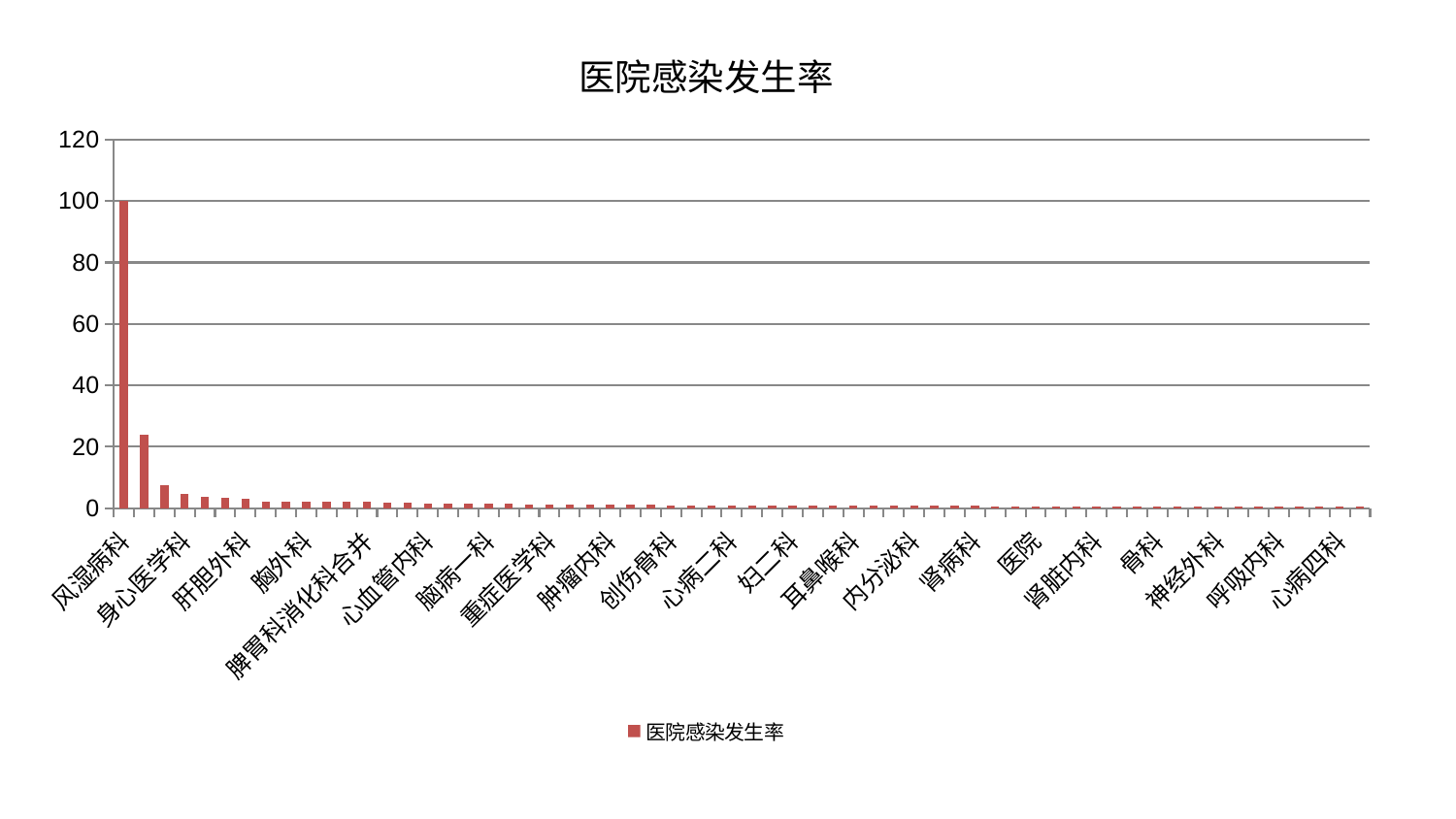

### Chart: 医院感染发生率

| Category | 医院感染发生率 |
|---|---|
| 风湿病科 | 100.0 |
| 眼科 | 23.80728841026309 |
| 男科 | 7.515455060940075 |
| 身心医学科 | 4.570463256166681 |
| 治未病中心 | 3.599819424213158 |
| 肝病科 | 3.5113896013116923 |
| 肝胆外科 | 3.1740323375776236 |
| 显微骨科 | 2.2883480133082217 |
| 关节骨科 | 2.2492277156527307 |
| 胸外科 | 2.1646980462061336 |
| 脾胃病科 | 2.1572068743189385 |
| 东区肾病科 | 2.028981319400037 |
| 脾胃科消化科合并 | 2.024472746763064 |
| 脑病二科 | 1.9633823375274198 |
| 推拿科 | 1.9446153830739898 |
| 心血管内科 | 1.5709333240874006 |
| 康复科 | 1.5407564295123217 |
| 皮肤科 | 1.504609262307774 |
| 脑病一科 | 1.479040171026236 |
| 肛肠科 | 1.3916046454179913 |
| 妇科妇二科合并 | 1.343948987387697 |
| 重症医学科 | 1.2982869176288054 |
| 美容皮肤科 | 1.1817697990584062 |
| 口腔科 | 1.1806940993507786 |
| 肿瘤内科 | 1.1761568624698118 |
| 神经内科 | 1.1178364933334672 |
| 乳腺甲状腺外科 | 1.0776198161800319 |
| 创伤骨科 | 1.0438258475396949 |
| 泌尿外科 | 1.0207644937118998 |
| 小儿骨科 | 0.9758741388396588 |
| 心病二科 | 0.9487891008943071 |
| 运动损伤骨科 | 0.9122203729742422 |
| 老年医学科 | 0.9025970273877899 |
| 妇二科 | 0.8452949587757216 |
| 脊柱骨科 | 0.8437762219239454 |
| 心病三科 | 0.8349591671092329 |
| 耳鼻喉科 | 0.8338421426915531 |
| 中医经典科 | 0.8211908242089685 |
| 消化内科 | 0.814792756982523 |
| 内分泌科 | 0.8105153570144158 |
| 小儿推拿科 | 0.8029088176217146 |
| 心病一科 | 0.8006962512594423 |
| 肾病科 | 0.7698352275316269 |
| 普通外科 | 0.7189285721790613 |
| 周围血管科 | 0.7156584686748277 |
| 医院 | 0.7151795809641549 |
| 东区重症医学科 | 0.7139212045201302 |
| 血液科 | 0.6972405604899363 |
| 肾脏内科 | 0.6926045302880797 |
| 产科 | 0.6910576583663383 |
| 针灸科 | 0.6527816470914097 |
| 骨科 | 0.6016174934467632 |
| 中医外治中心 | 0.6015168612489846 |
| 综合内科 | 0.5932373558298606 |
| 神经外科 | 0.5771491797072971 |
| 儿科 | 0.5742618034953688 |
| 微创骨科 | 0.5721910838947583 |
| 呼吸内科 | 0.5502780903887308 |
| 妇科 | 0.5464302292095123 |
| 脑病三科 | 0.5435806643602088 |
| 心病四科 | 0.5424419856597753 |
| 西区重症医学科 | 0.5318433417135553 |
247